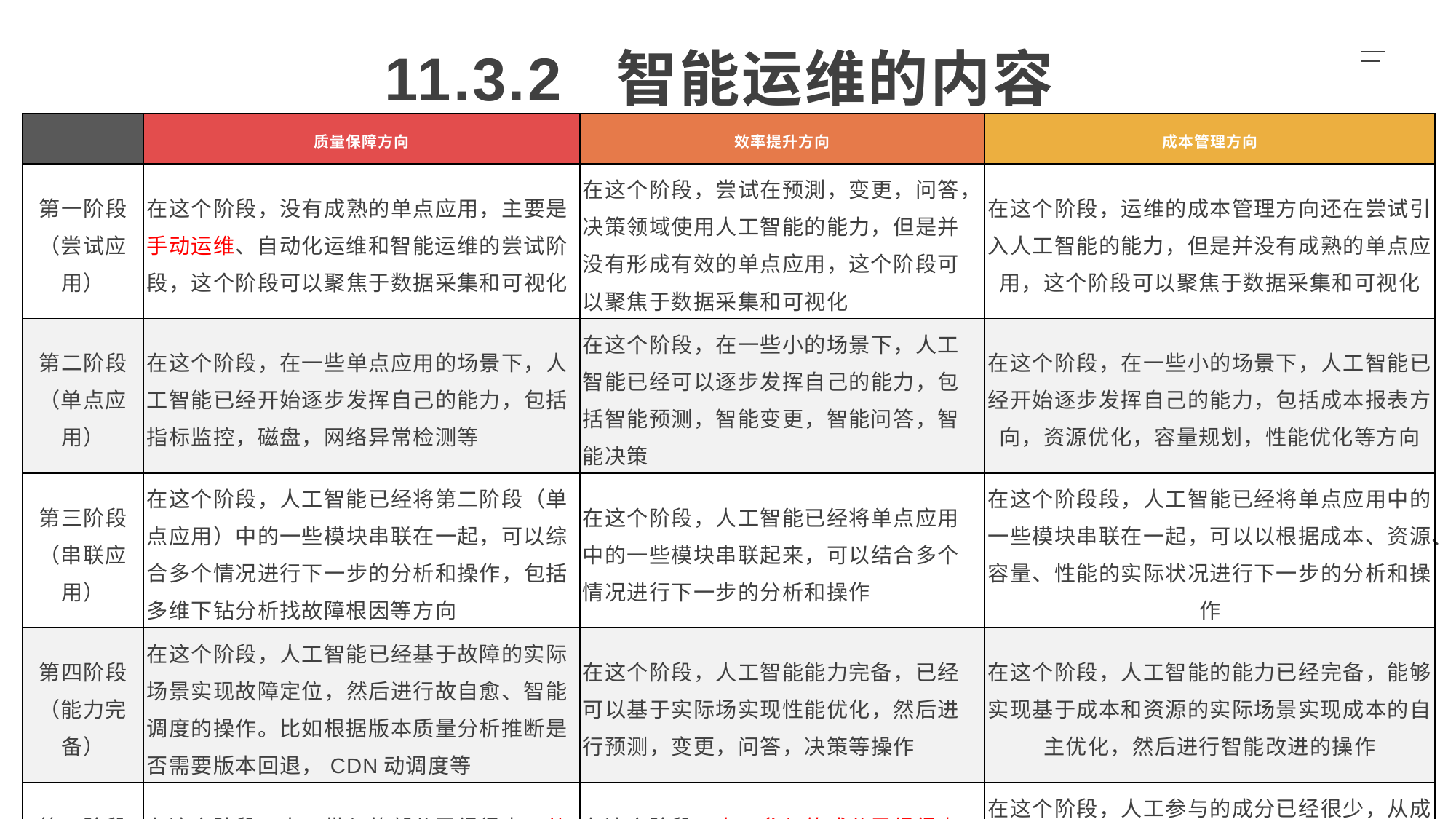

11.3.2  智能运维的内容
|  | 质量保障方向 | 效率提升方向 | 成本管理方向 |
| --- | --- | --- | --- |
| 第一阶段 （尝试应用） | 在这个阶段，没有成熟的单点应用，主要是手动运维、自动化运维和智能运维的尝试阶段，这个阶段可以聚焦于数据采集和可视化 | 在这个阶段，尝试在预測，变更，问答，决策领域使用人工智能的能力，但是并没有形成有效的单点应用，这个阶段可以聚焦于数据采集和可视化 | 在这个阶段，运维的成本管理方向还在尝试引入人工智能的能力，但是并没有成熟的单点应用，这个阶段可以聚焦于数据采集和可视化 |
| 第二阶段 （单点应用） | 在这个阶段，在一些单点应用的场景下，人工智能已经开始逐步发挥自己的能力，包括指标监控，磁盘，网络异常检测等 | 在这个阶段，在一些小的场景下，人工智能已经可以逐步发挥自己的能力，包括智能预测，智能变更，智能问答，智能决策 | 在这个阶段，在一些小的场景下，人工智能已经开始逐步发挥自己的能力，包括成本报表方向，资源优化，容量规划，性能优化等方向 |
| 第三阶段 （串联应用） | 在这个阶段，人工智能已经将第二阶段（单点应用）中的一些模块串联在一起，可以综合多个情况进行下一步的分析和操作，包括多维下钻分析找故障根因等方向 | 在这个阶段，人工智能已经将单点应用中的一些模块串联起来，可以结合多个情况进行下一步的分析和操作 | 在这个阶段段，人工智能已经将单点应用中的一些模块串联在一起，可以以根据成本、资源、容量、性能的实际状况进行下一步的分析和操作 |
| 第四阶段 （能力完备） | 在这个阶段，人工智能已经基于故障的实际场景实现故障定位，然后进行故自愈、智能调度的操作。比如根据版本质量分析推断是否需要版本回退，CDN动调度等 | 在这个阶段，人工智能能力完备，已经可以基于实际场实现性能优化，然后进行预测，变更，问答，决策等操作 | 在这个阶段，人工智能的能力已经完备，能够实现基于成本和资源的实际场景实现成本的自主优化，然后进行智能改进的操作 |
| 第五阶段 （终极AIOPS） | 在这个阶段，人工带与的部分已经很少，从故障发现到诊断到自愈整个流程由智能大脑统一控制，并由自动化自主实施 | 在这个阶段，人工参与的成分已经很少，性能优化等整个流程由智能大脑统一控制，由自动化自主实施 | 在这个阶段，人工参与的成分已经很少，从成本报表方向，资源优化，容最规划，性能优化性等整个流程由智能大脑统一控制，由自动化自主实施 |